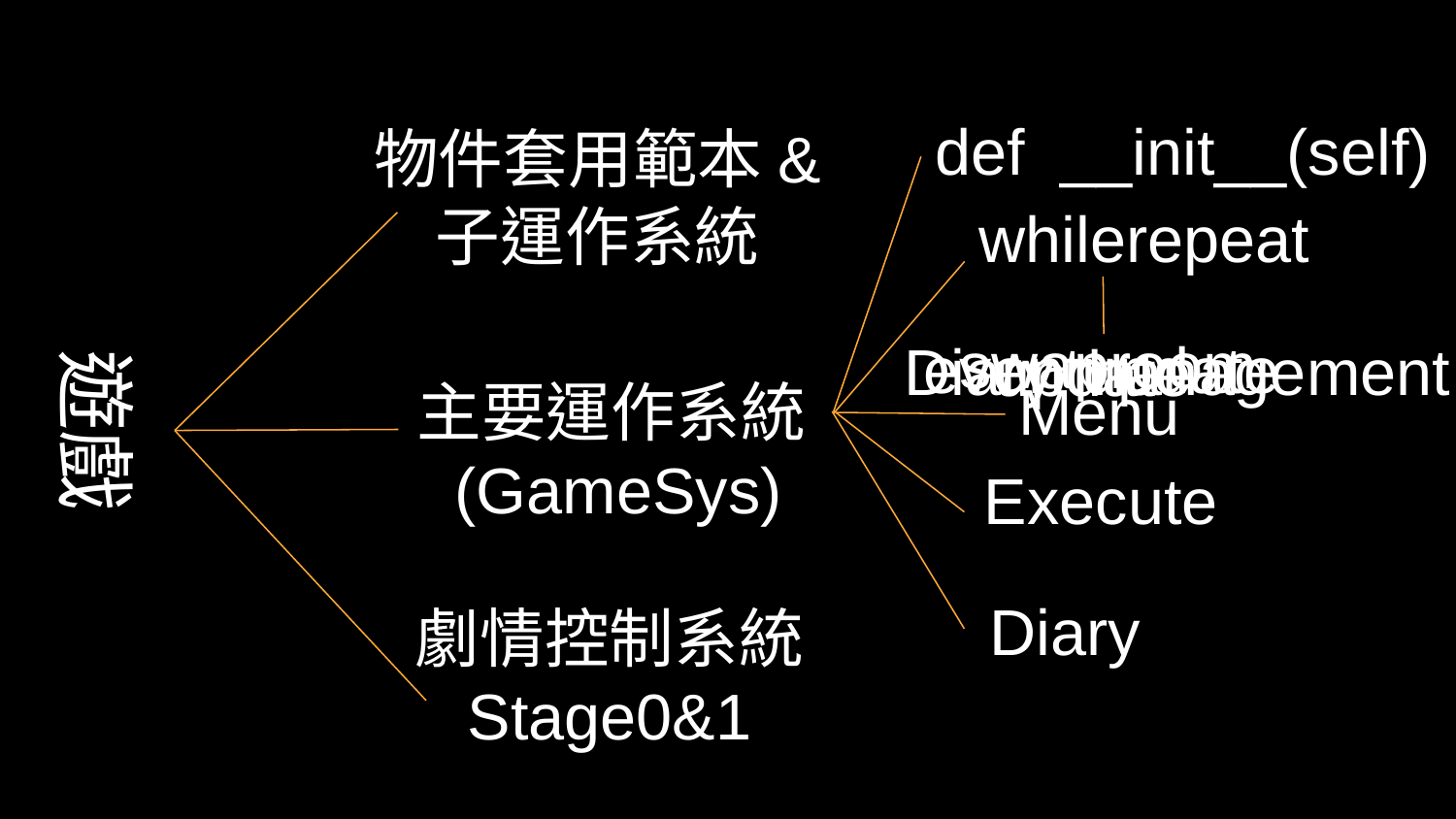

def  __init__(self)
物件套用範本&
子運作系統
whilerepeat
遊戲
swaproom
eventupdate
Diary management
update
Menu
主要運作系統(GameSys)
Execute
Diary
劇情控制系統
Stage0&1